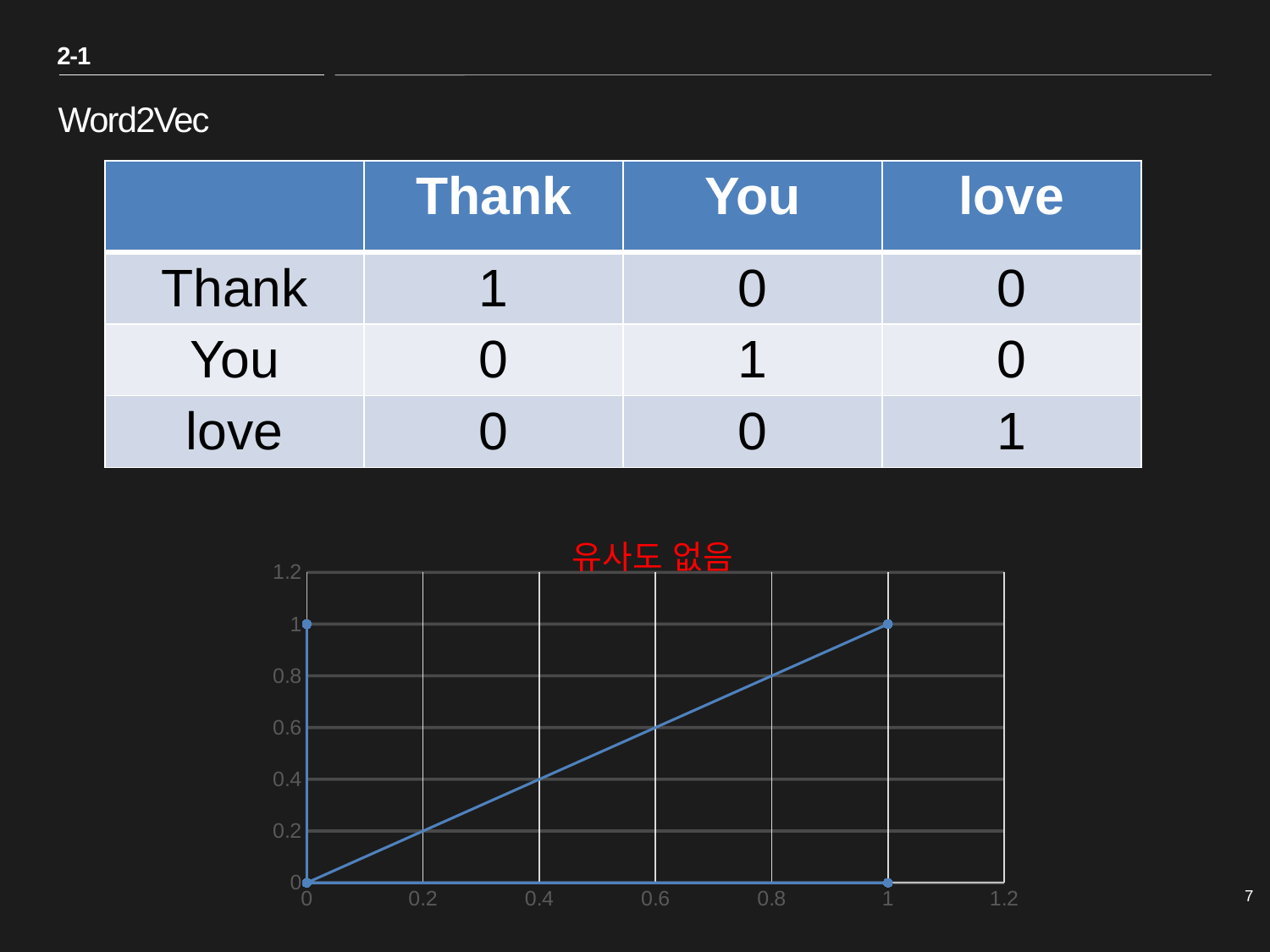

2-1
# Word2Vec
|  | Thank | You | love |
| --- | --- | --- | --- |
| Thank | 1 | 0 | 0 |
| You | 0 | 1 | 0 |
| love | 0 | 0 | 1 |

### Chart: 유사도 없음

| Category | Y 값 |
|---|---|
7